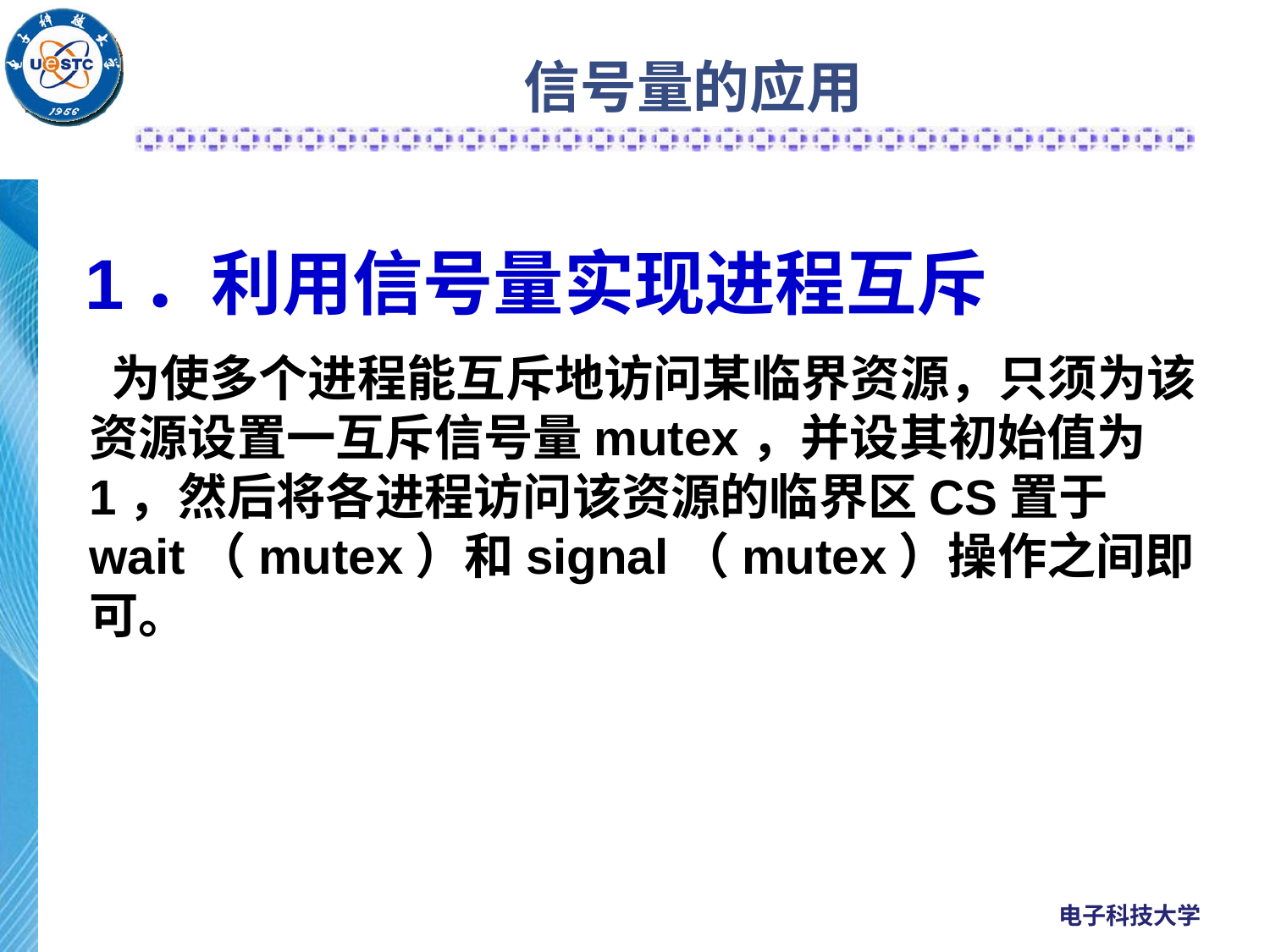

# 信号量的应用
 1．利用信号量实现进程互斥
   为使多个进程能互斥地访问某临界资源，只须为该资源设置一互斥信号量mutex，并设其初始值为1，然后将各进程访问该资源的临界区CS置于wait（mutex）和signal（mutex）操作之间即可。